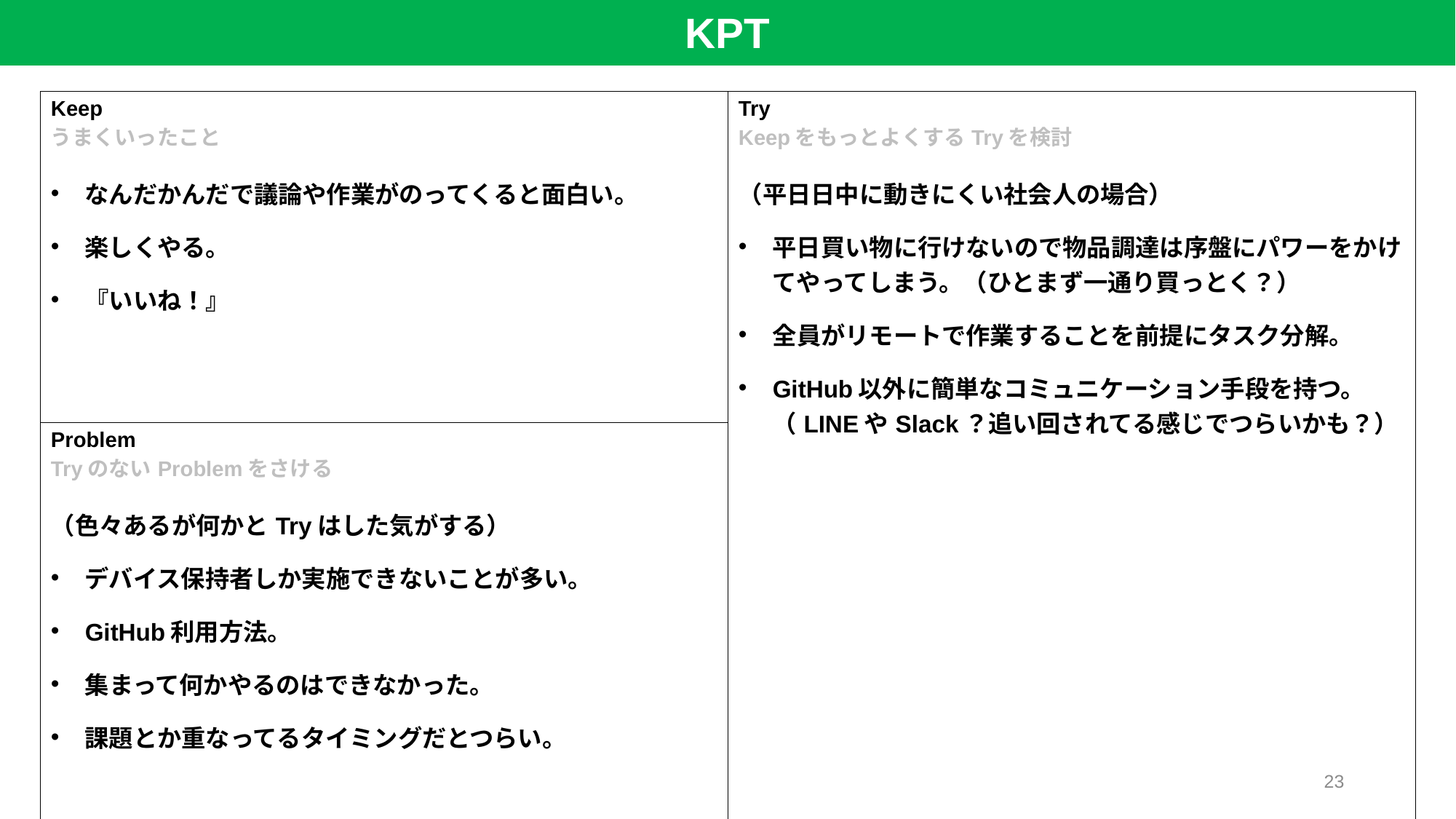

KPT
| Keep うまくいったこと なんだかんだで議論や作業がのってくると面白い。 楽しくやる。 『いいね！』 | Try KeepをもっとよくするTryを検討 （平日日中に動きにくい社会人の場合） 平日買い物に行けないので物品調達は序盤にパワーをかけてやってしまう。（ひとまず一通り買っとく？） 全員がリモートで作業することを前提にタスク分解。 GitHub以外に簡単なコミュニケーション手段を持つ。（LINEやSlack？追い回されてる感じでつらいかも？） |
| --- | --- |
| Problem TryのないProblemをさける （色々あるが何かとTryはした気がする） デバイス保持者しか実施できないことが多い。 GitHub利用方法。 集まって何かやるのはできなかった。 課題とか重なってるタイミングだとつらい。 |  |
23